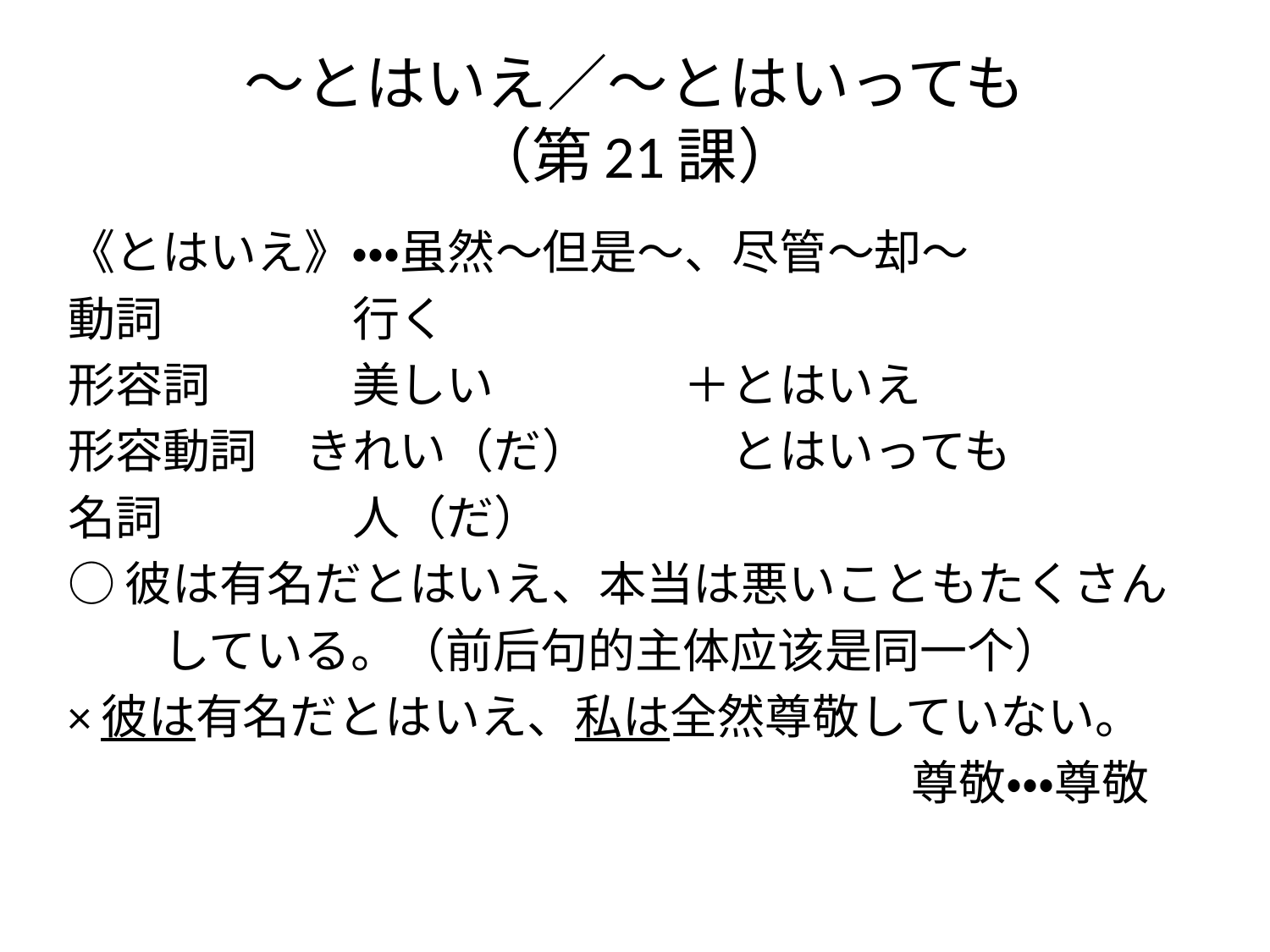

# ～とはいえ／～とはいっても （第21課）
《とはいえ》・・・虽然～但是～、尽管～却～
動詞　　　　行く
形容詞　　　美しい　　　　＋とはいえ
形容動詞　きれい（だ）　　　とはいっても
名詞　　　　人（だ）
○彼は有名だとはいえ、本当は悪いこともたくさん
　　している。（前后句的主体应该是同一个）
×彼は有名だとはいえ、私は全然尊敬していない。
　　　　　　　　　　　　                          尊敬・・・尊敬